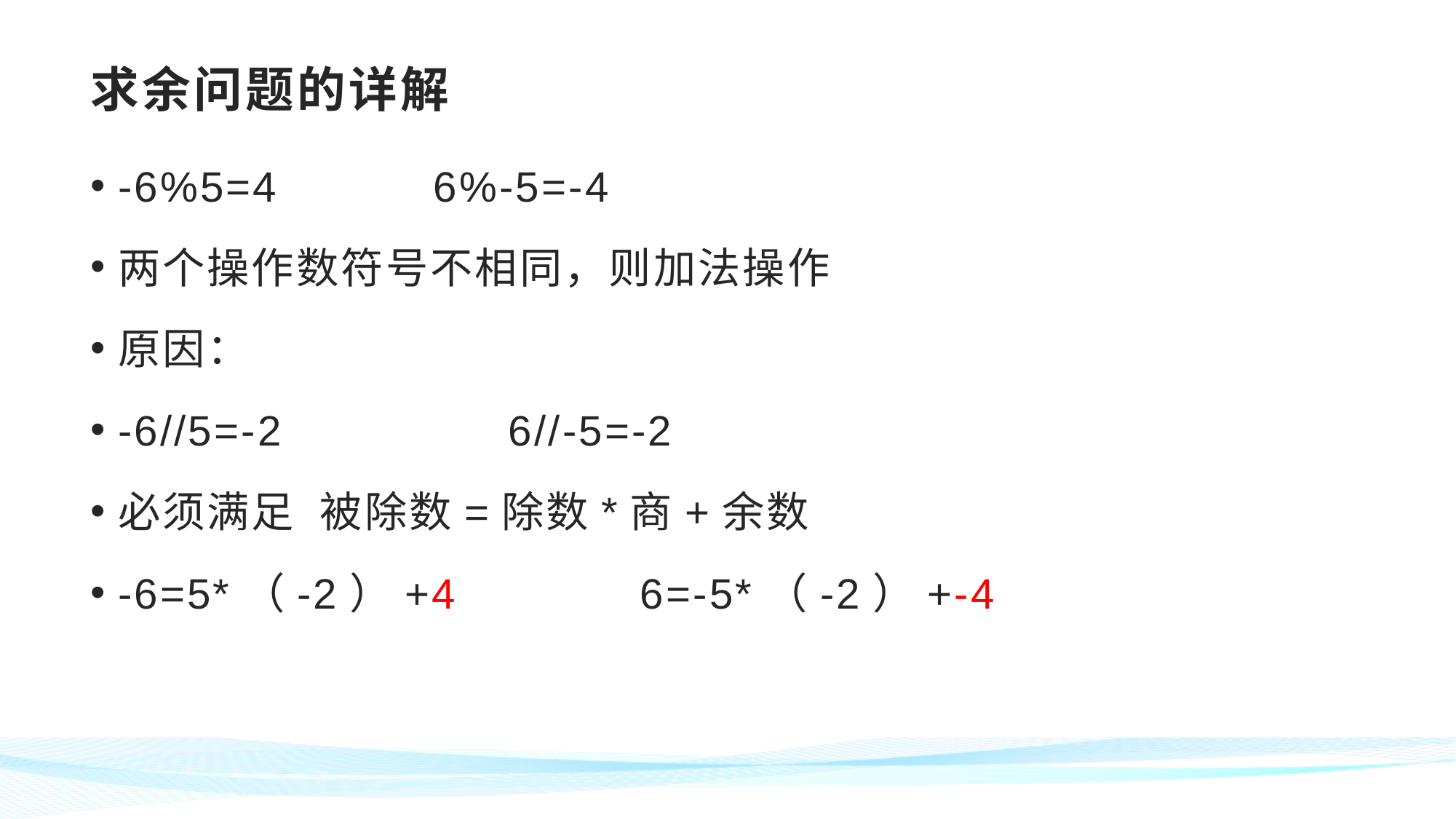

# 求余问题的详解
-6%5=4           6%-5=-4
两个操作数符号不相同，则加法操作
原因：
-6//5=-2                6//-5=-2
必须满足  被除数=除数*商+余数
-6=5*（-2）+4             6=-5*（-2）+-4